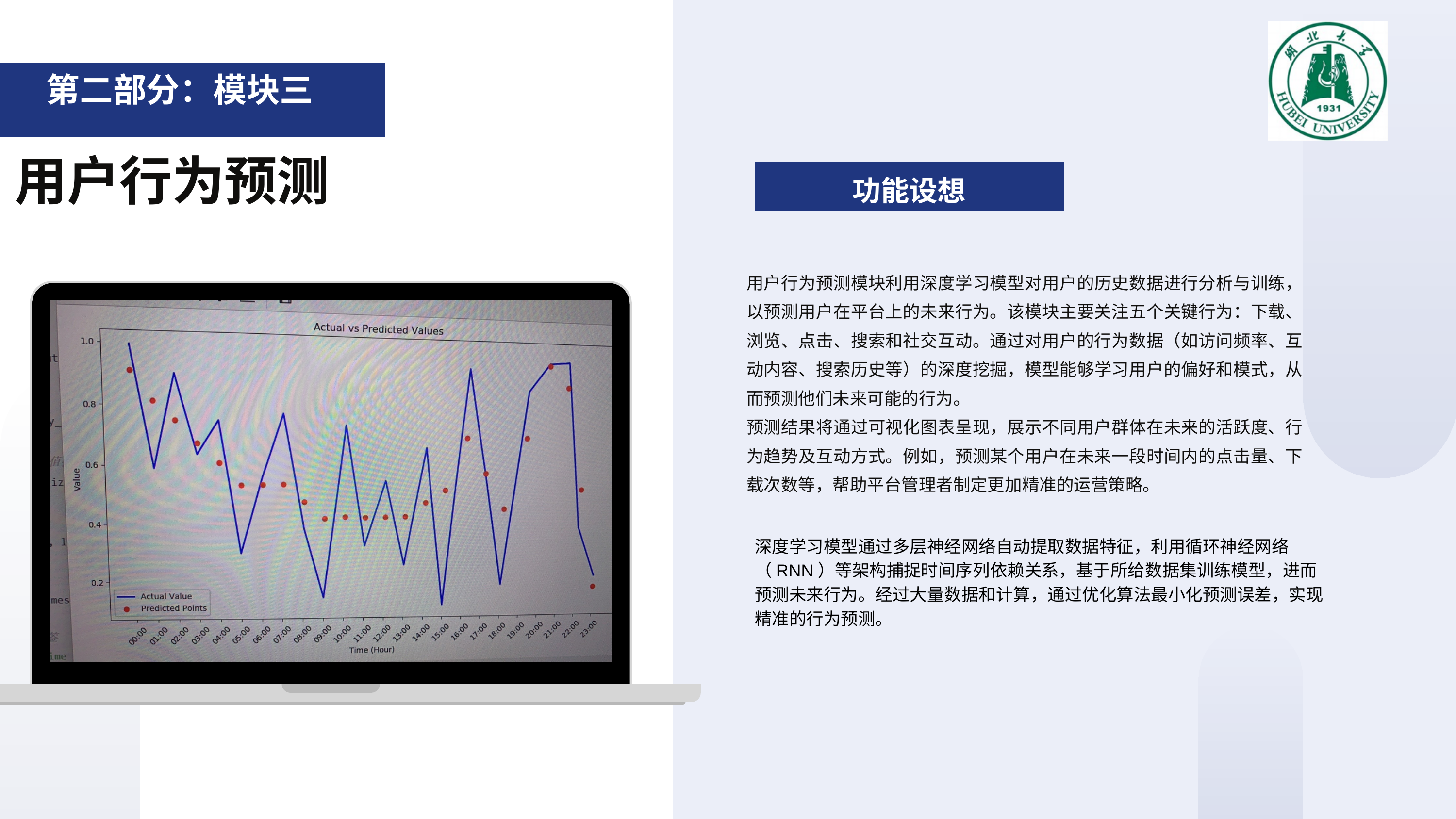

第二部分：模块三
用户行为预测

功能设想
用户行为预测模块利用深度学习模型对用户的历史数据进行分析与训练，以预测用户在平台上的未来行为。该模块主要关注五个关键行为：下载、浏览、点击、搜索和社交互动。通过对用户的行为数据（如访问频率、互动内容、搜索历史等）的深度挖掘，模型能够学习用户的偏好和模式，从而预测他们未来可能的行为。
预测结果将通过可视化图表呈现，展示不同用户群体在未来的活跃度、行为趋势及互动方式。例如，预测某个用户在未来一段时间内的点击量、下载次数等，帮助平台管理者制定更加精准的运营策略。

深度学习模型通过多层神经网络自动提取数据特征，利用循环神经网络（RNN）等架构捕捉时间序列依赖关系，基于所给数据集训练模型，进而预测未来行为。经过大量数据和计算，通过优化算法最小化预测误差，实现精准的行为预测。